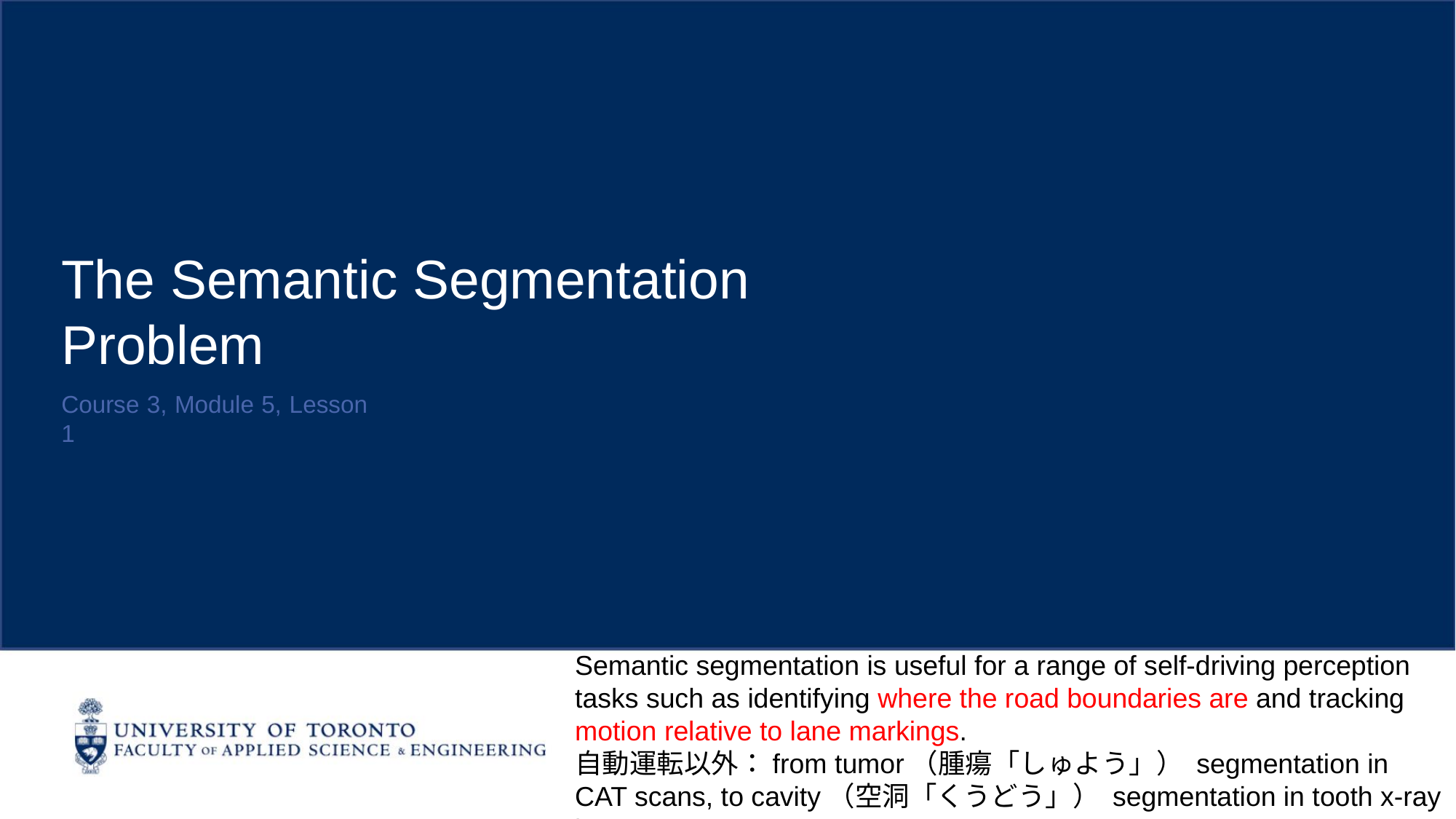

The Semantic Segmentation Problem
Course 3, Module 5, Lesson 1
Semantic segmentation is useful for a range of self-driving perception tasks such as identifying where the road boundaries are and tracking motion relative to lane markings.
⾃動運転以外：from tumor（腫瘍「しゅよう」） segmentation in CAT scans, to cavity（空洞「くうどう」） segmentation in tooth x-ray images.